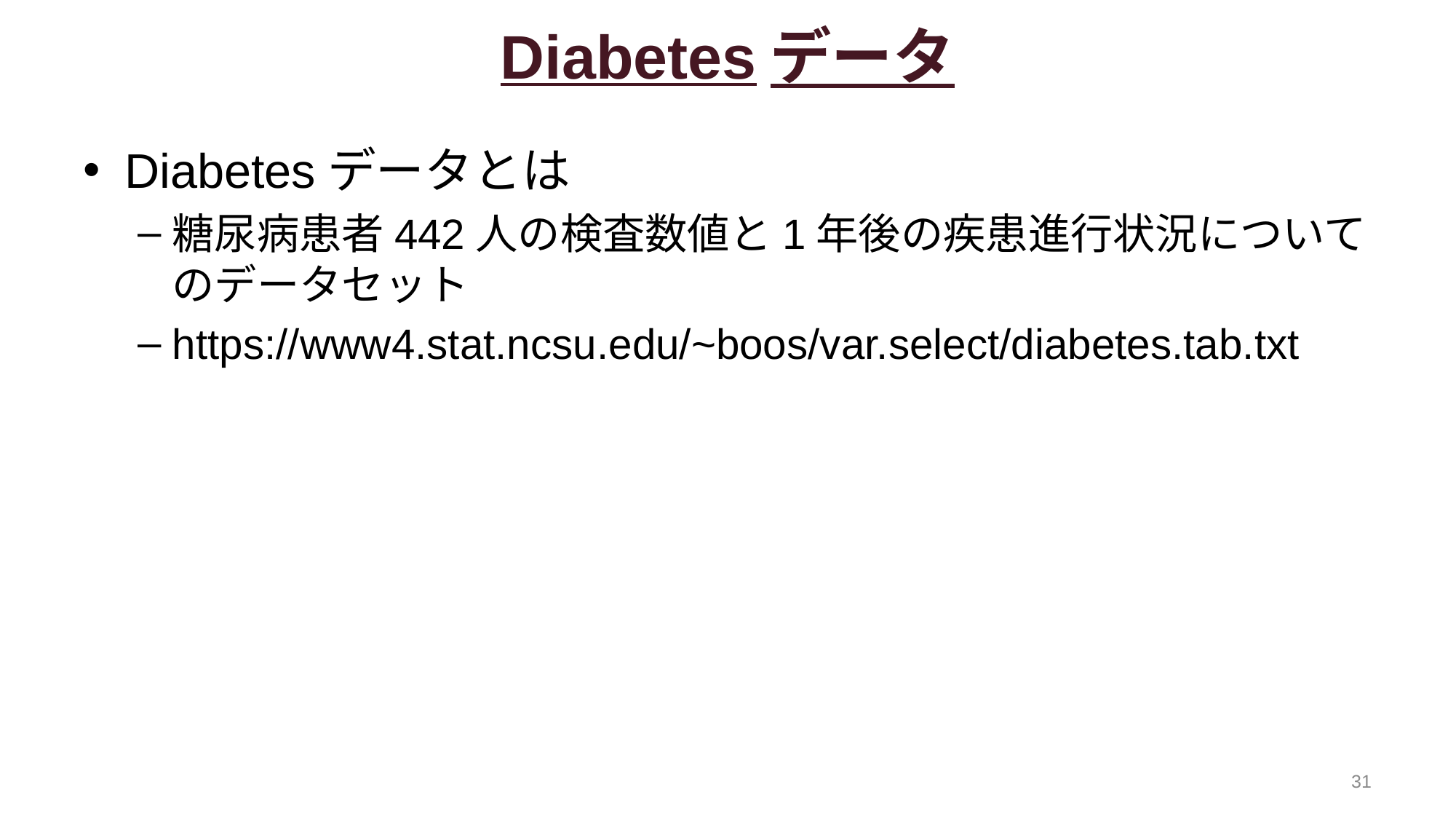

# Diabetesデータ
Diabetesデータとは
糖尿病患者442人の検査数値と1年後の疾患進行状況についてのデータセット
https://www4.stat.ncsu.edu/~boos/var.select/diabetes.tab.txt
31